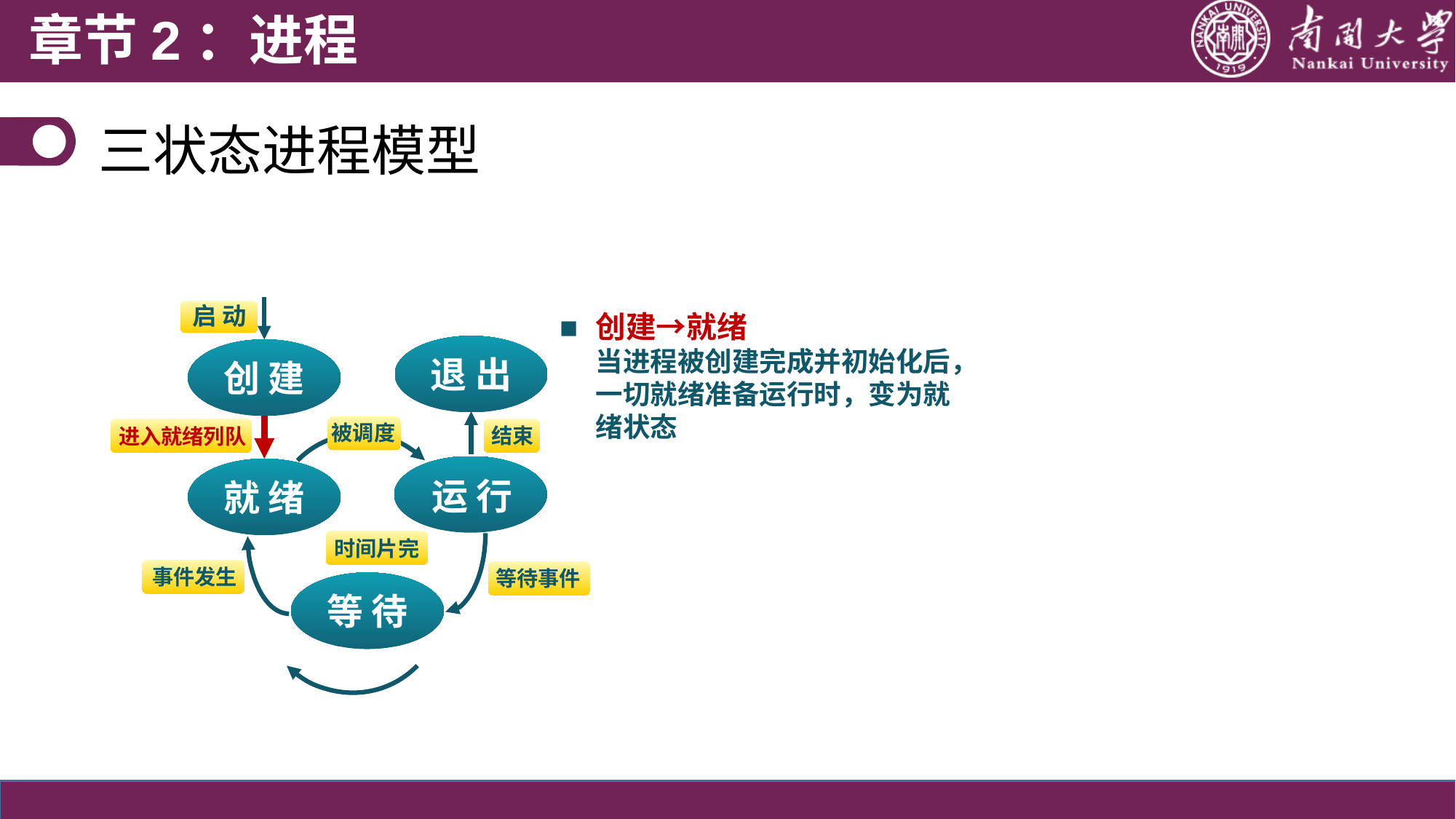

章节2：进程
三状态进程模型

启 动

退 出

创 建

等 待

运 行

就 绪
被调度

结束
进入就绪列队

时间片完

事件发生

等待事件

■
创建→就绪
当进程被创建完成并初始化后，一切就绪准备运行时，变为就绪状态